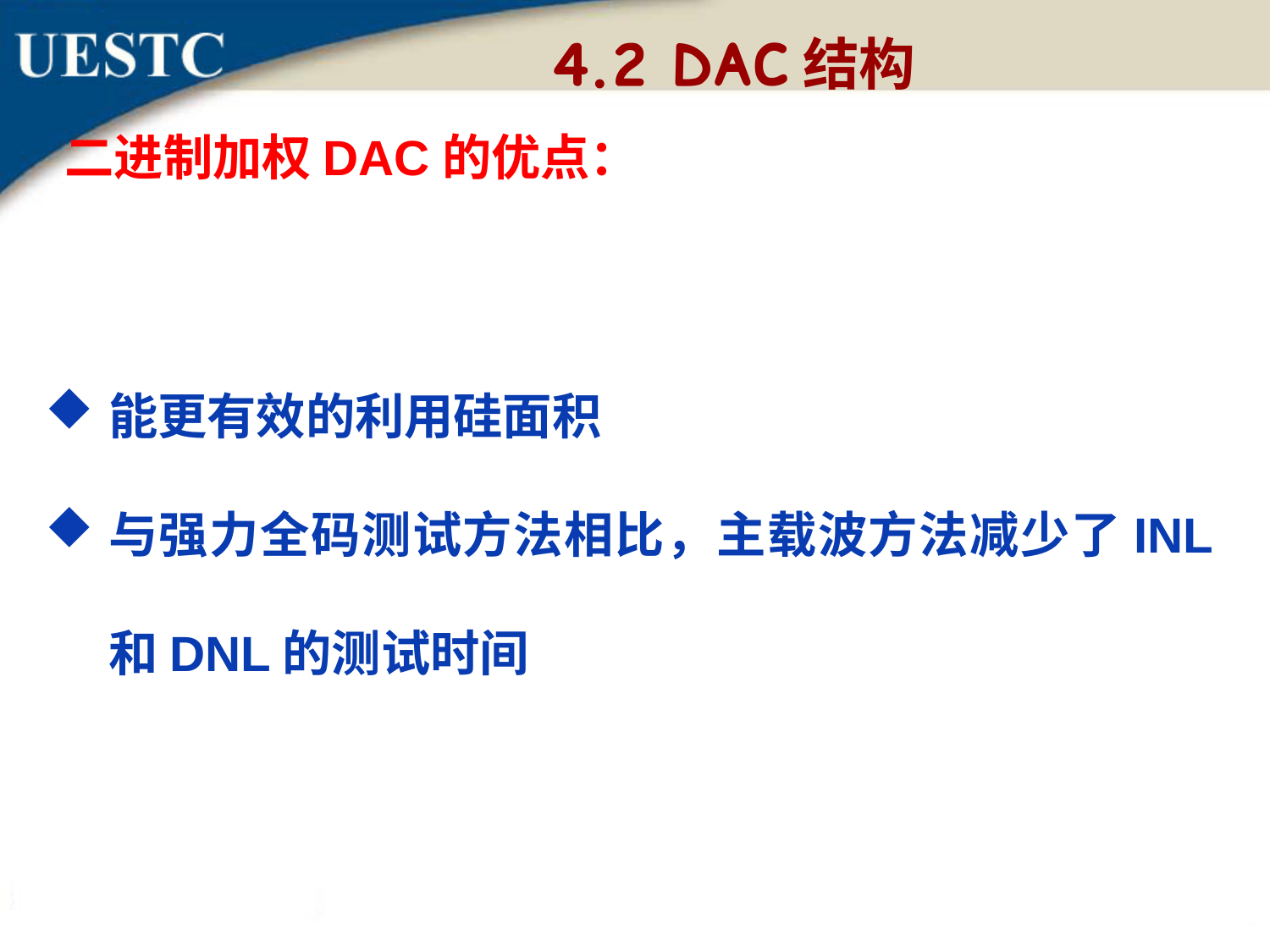

4.2 DAC结构
二进制加权DAC的优点：
能更有效的利用硅面积
与强力全码测试方法相比，主载波方法减少了INL和DNL的测试时间